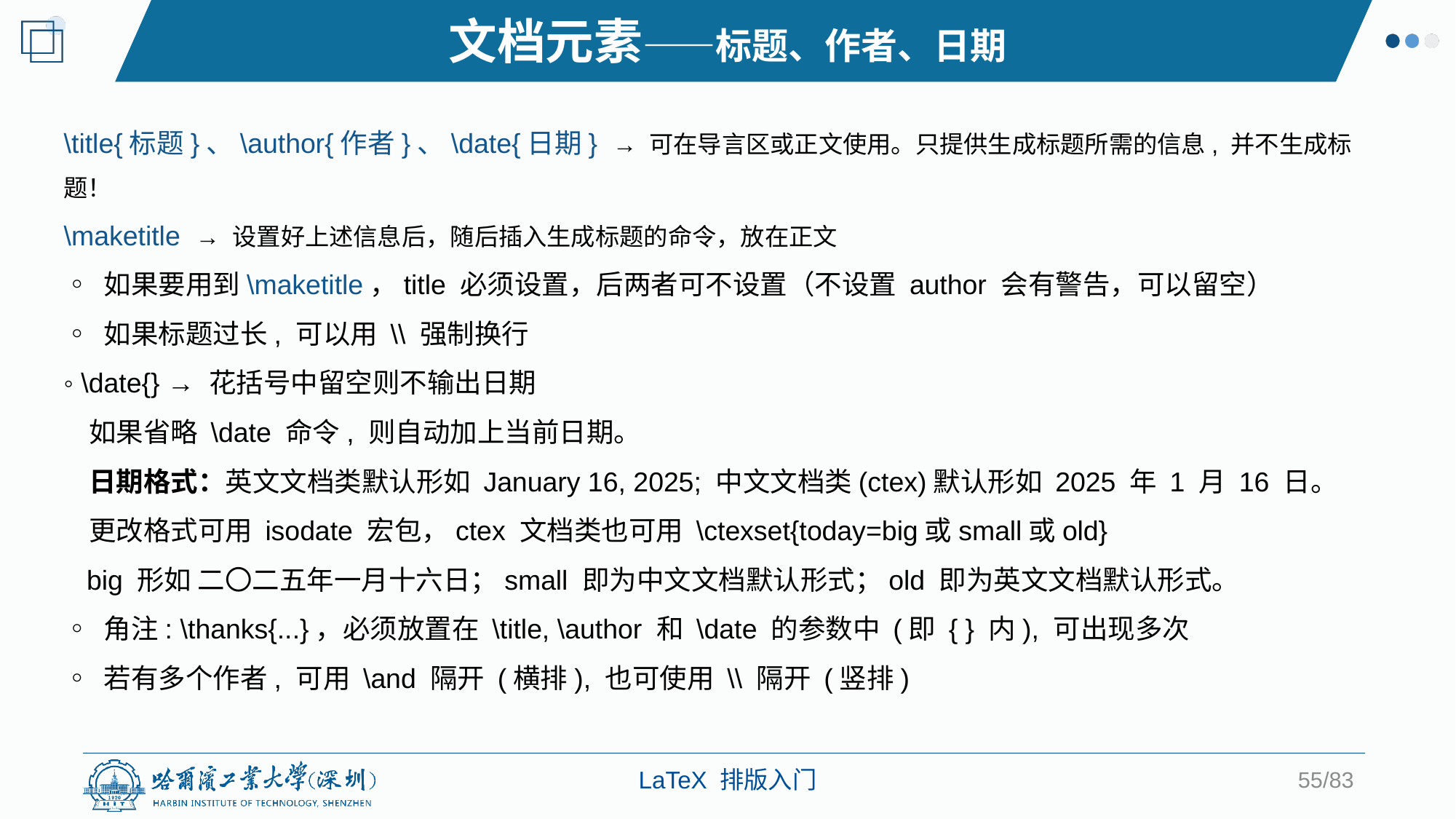

文档元素——标题、作者、日期
\title{标题}、\author{作者}、\date{日期}  → 可在导言区或正文使用。只提供生成标题所需的信息, 并不生成标题！
\maketitle  → 设置好上述信息后，随后插入生成标题的命令，放在正文
◦ 如果要用到\maketitle，title 必须设置，后两者可不设置（不设置 author 会有警告，可以留空）
◦ 如果标题过长, 可以用 \\ 强制换行
◦ \date{} → 花括号中留空则不输出日期
   如果省略 \date 命令, 则自动加上当前日期。
   日期格式：英文文档类默认形如 January 16, 2025; 中文文档类(ctex)默认形如 2025 年 1 月 16 日。
   更改格式可用 isodate 宏包，ctex 文档类也可用 \ctexset{today=big或small或old}
   big 形如 二〇二五年一月十六日；small 即为中文文档默认形式；old 即为英文文档默认形式。
◦ 角注: \thanks{...}，必须放置在 \title, \author 和 \date 的参数中 (即 { } 内), 可出现多次
◦ 若有多个作者, 可用 \and 隔开 (横排), 也可使用 \\ 隔开 (竖排)
55/83